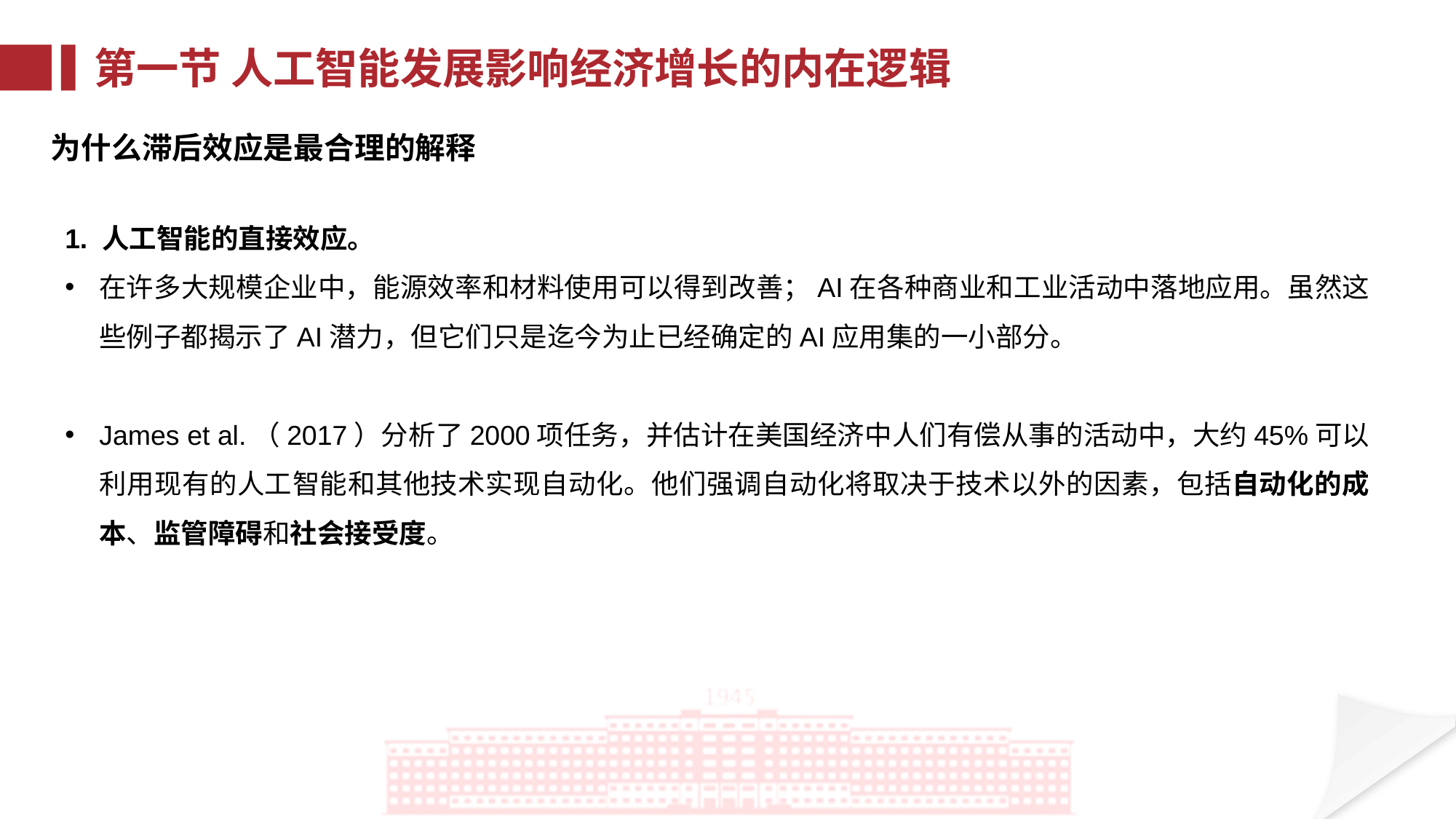

第一节 人工智能发展影响经济增长的内在逻辑
为什么滞后效应是最合理的解释
1. 人工智能的直接效应。
在许多大规模企业中，能源效率和材料使用可以得到改善；AI在各种商业和工业活动中落地应用。虽然这些例子都揭示了AI潜力，但它们只是迄今为止已经确定的AI应用集的一小部分。

James et al.（2017）分析了2000项任务，并估计在美国经济中人们有偿从事的活动中，大约45%可以利用现有的人工智能和其他技术实现自动化。他们强调自动化将取决于技术以外的因素，包括自动化的成本、监管障碍和社会接受度。